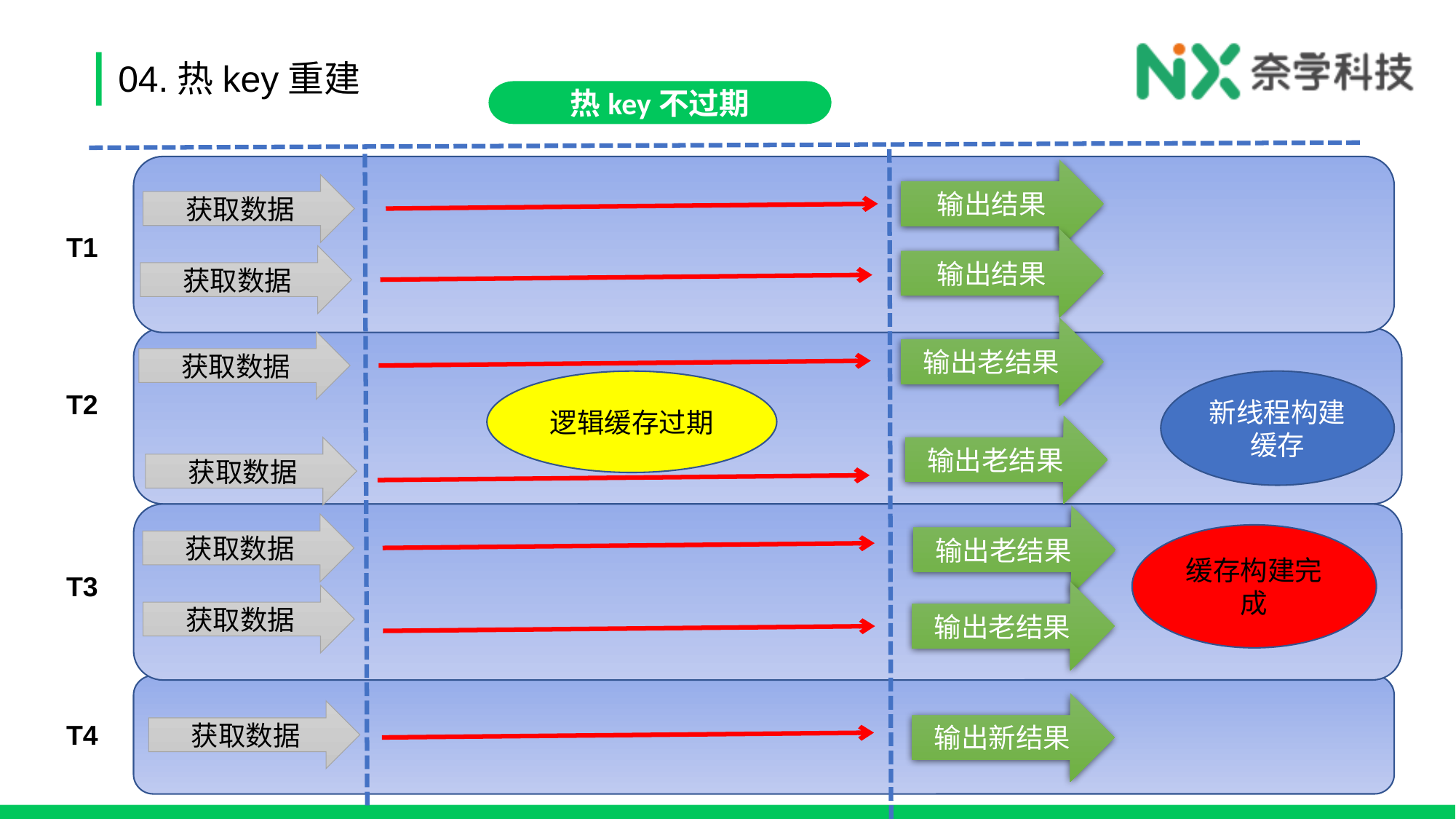

# 04.热key重建
热key不过期

输出结果
获取数据
T1
输出结果
获取数据
输出老结果

获取数据
逻辑缓存过期
新线程构建缓存
T2
输出老结果
获取数据

输出老结果
获取数据
缓存构建完成
T3
输出老结果
获取数据

输出新结果
获取数据
T4